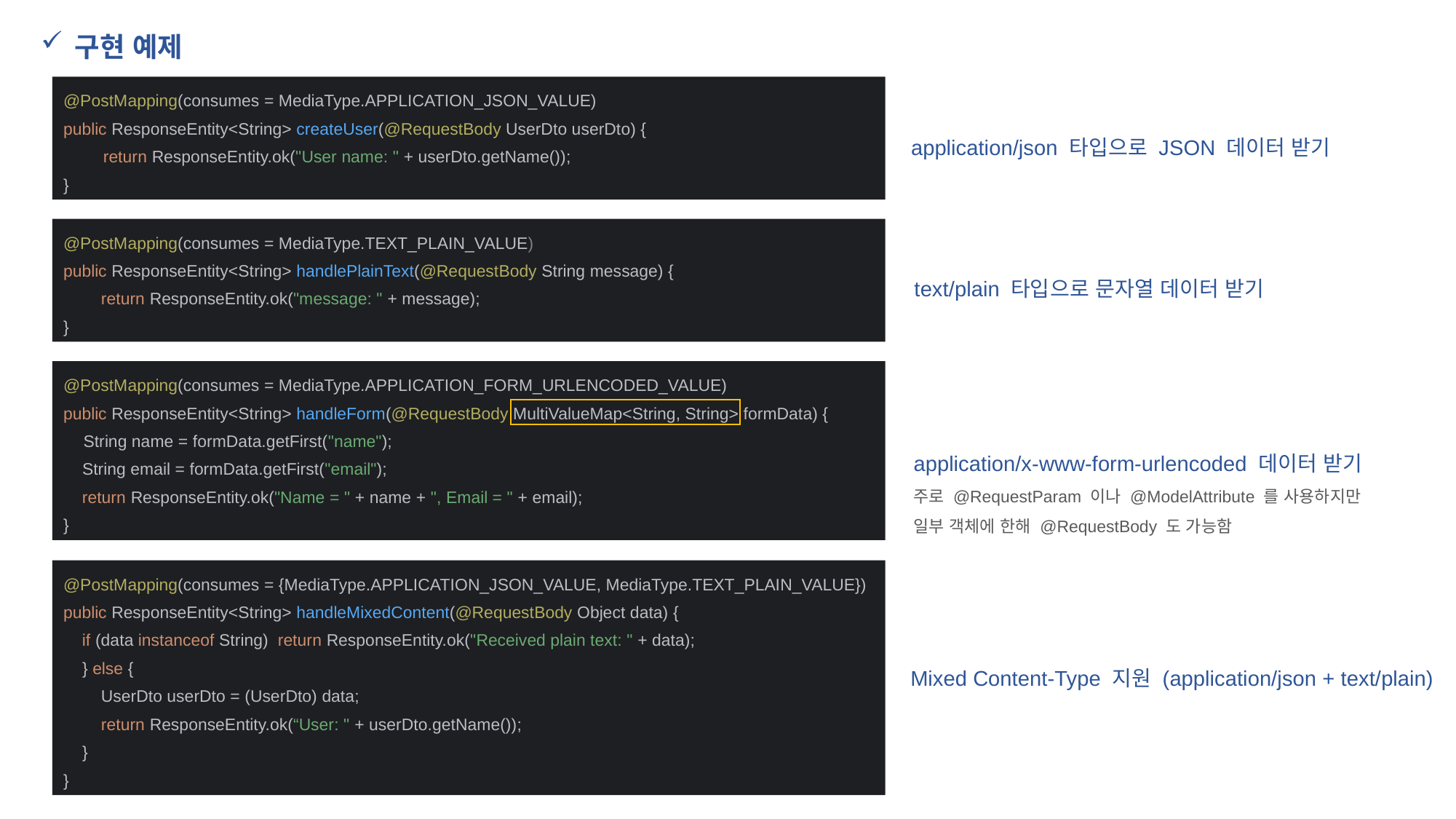

구현 예제
@PostMapping(consumes = MediaType.APPLICATION_JSON_VALUE)
public ResponseEntity<String> createUser(@RequestBody UserDto userDto) {
    return ResponseEntity.ok("User name: " + userDto.getName());
}
application/json 타입으로 JSON 데이터 받기
@PostMapping(consumes = MediaType.TEXT_PLAIN_VALUE)
public ResponseEntity<String> handlePlainText(@RequestBody String message) {
        return ResponseEntity.ok("message: " + message);
}
text/plain 타입으로 문자열 데이터 받기
@PostMapping(consumes = MediaType.APPLICATION_FORM_URLENCODED_VALUE)
public ResponseEntity<String> handleForm(@RequestBody MultiValueMap<String, String> formData) {
  String name = formData.getFirst("name");
    String email = formData.getFirst("email");
    return ResponseEntity.ok("Name = " + name + ", Email = " + email);
}

application/x-www-form-urlencoded 데이터 받기
주로 @RequestParam 이나 @ModelAttribute 를 사용하지만
일부 객체에 한해 @RequestBody 도 가능함
@PostMapping(consumes = {MediaType.APPLICATION_JSON_VALUE, MediaType.TEXT_PLAIN_VALUE})
public ResponseEntity<String> handleMixedContent(@RequestBody Object data) {
    if (data instanceof String)  return ResponseEntity.ok("Received plain text: " + data);
    } else {
        UserDto userDto = (UserDto) data;
        return ResponseEntity.ok(“User: " + userDto.getName());
    }
}
Mixed Content-Type 지원 (application/json + text/plain)